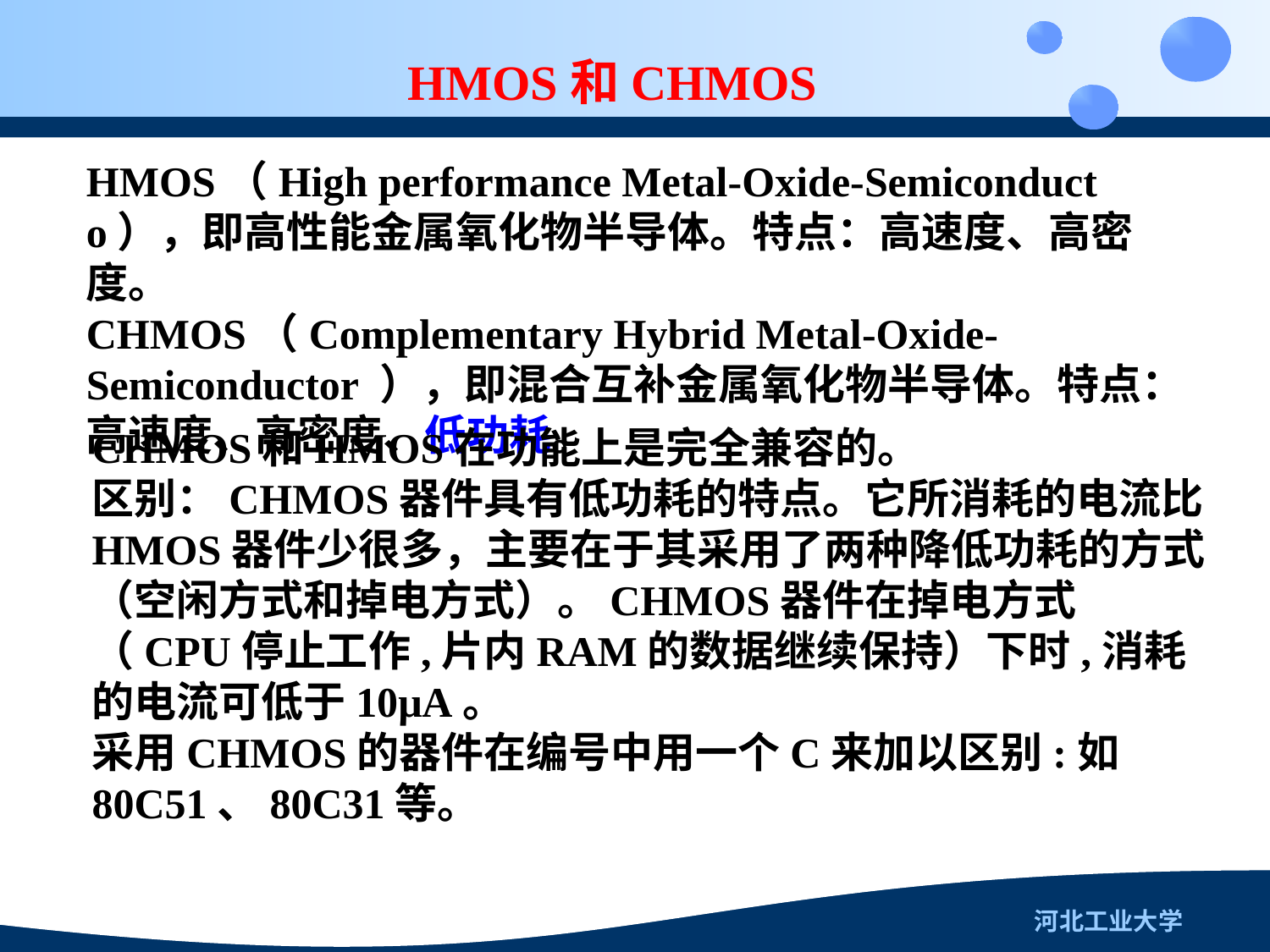

HMOS和CHMOS
HMOS（High performance Metal-Oxide-Semiconducto），即高性能金属氧化物半导体。特点：高速度、高密度。
CHMOS（Complementary Hybrid Metal-Oxide-Semiconductor ），即混合互补金属氧化物半导体。特点：高速度、高密度、低功耗。
CHMOS和HMOS在功能上是完全兼容的。
区别：CHMOS器件具有低功耗的特点。它所消耗的电流比HMOS器件少很多，主要在于其采用了两种降低功耗的方式（空闲方式和掉电方式）。CHMOS器件在掉电方式（CPU停止工作,片内RAM的数据继续保持）下时,消耗的电流可低于10μA。
采用CHMOS的器件在编号中用一个C来加以区别:如80C51、80C31等。
河北工业大学